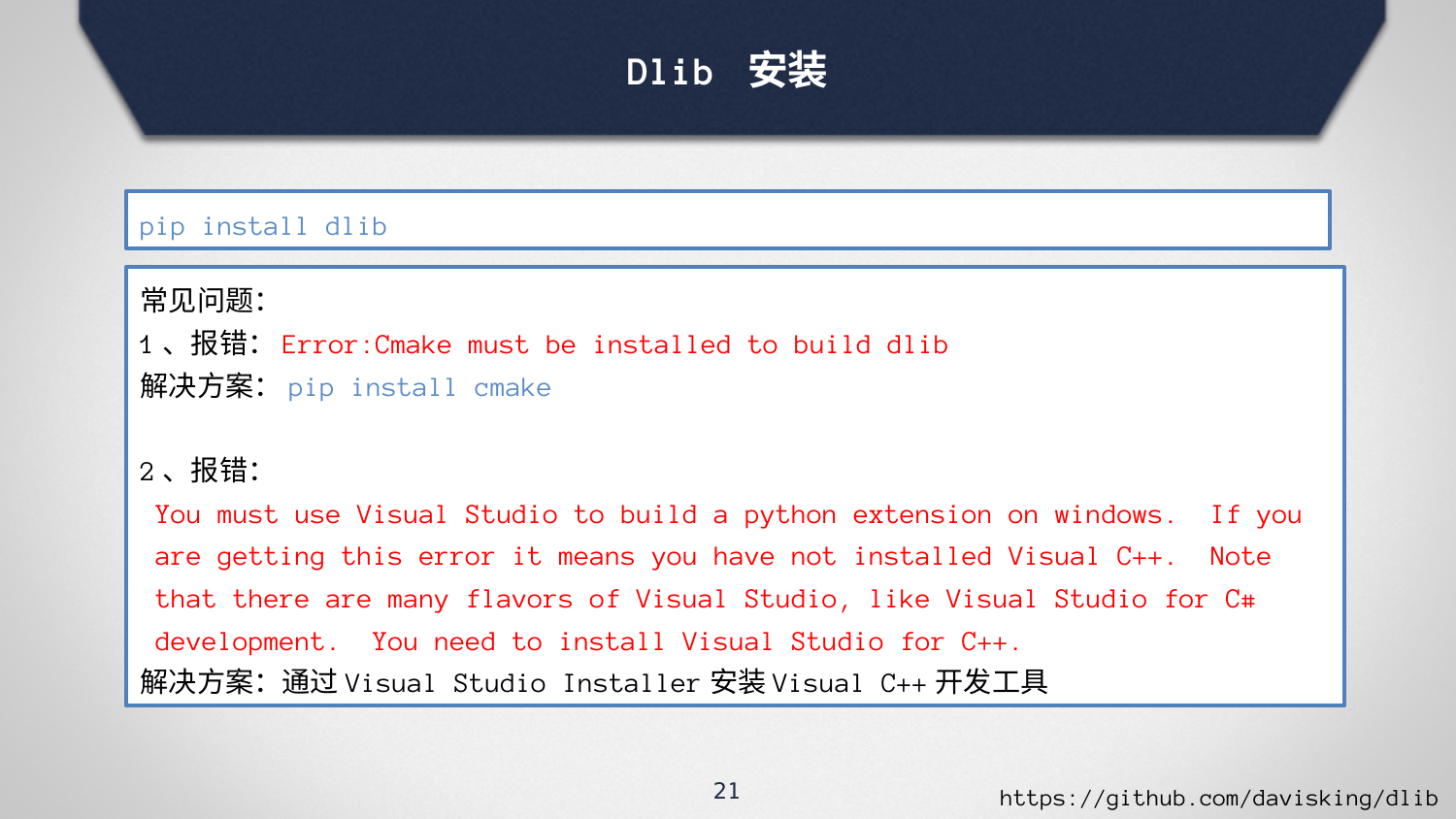

Dlib 安装
pip install dlib
常见问题：
1、报错：Error:Cmake must be installed to build dlib
解决方案：pip install cmake

2、报错：
 You must use Visual Studio to build a python extension on windows.  If you
 are getting this error it means you have not installed Visual C++.  Note
 that there are many flavors of Visual Studio, like Visual Studio for C#
 development.  You need to install Visual Studio for C++.
解决方案：通过Visual Studio Installer安装Visual C++开发工具
21
https://github.com/davisking/dlib